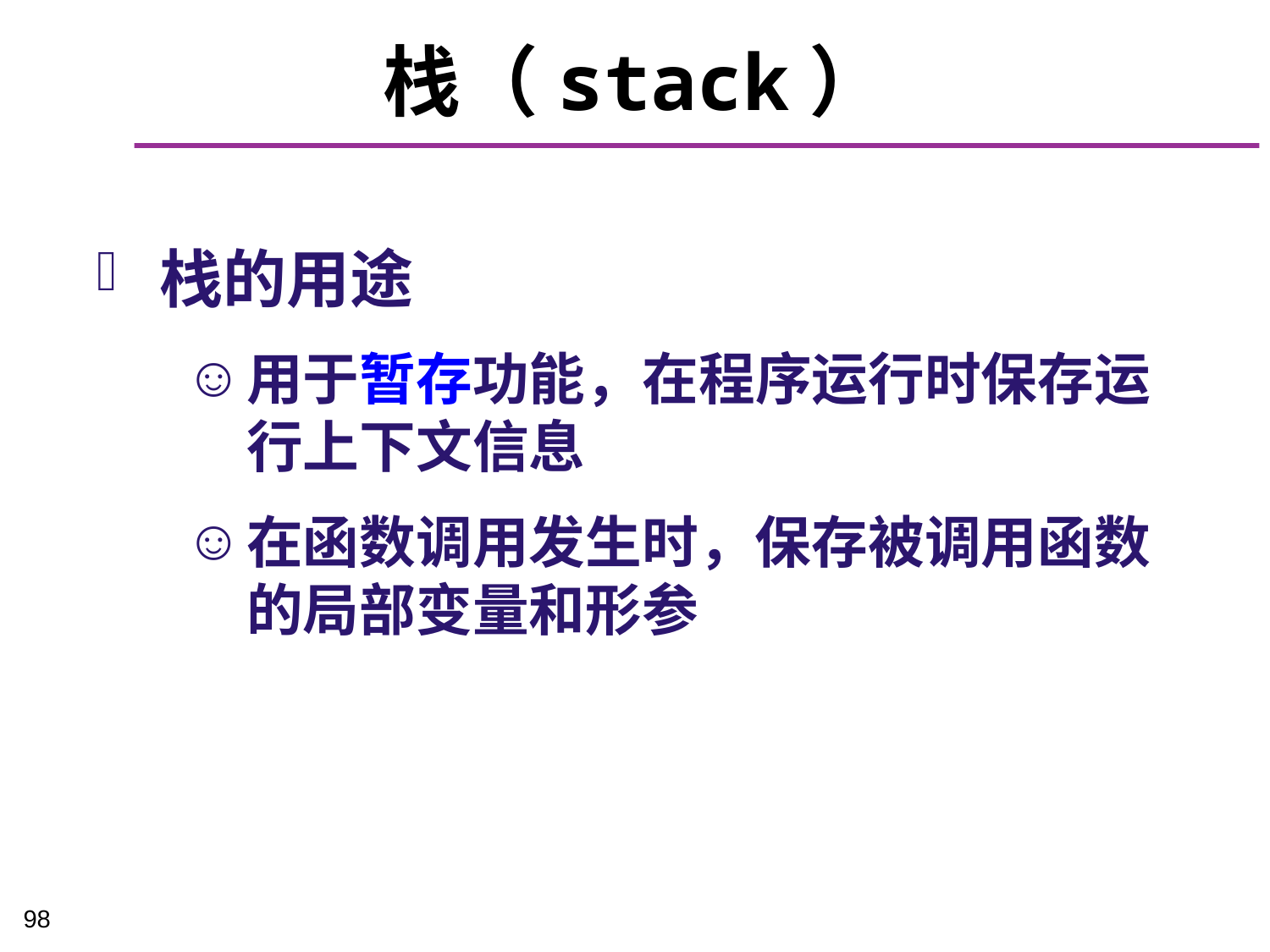

# 栈（stack）
栈的用途
用于暂存功能，在程序运行时保存运行上下文信息
在函数调用发生时，保存被调用函数的局部变量和形参
98